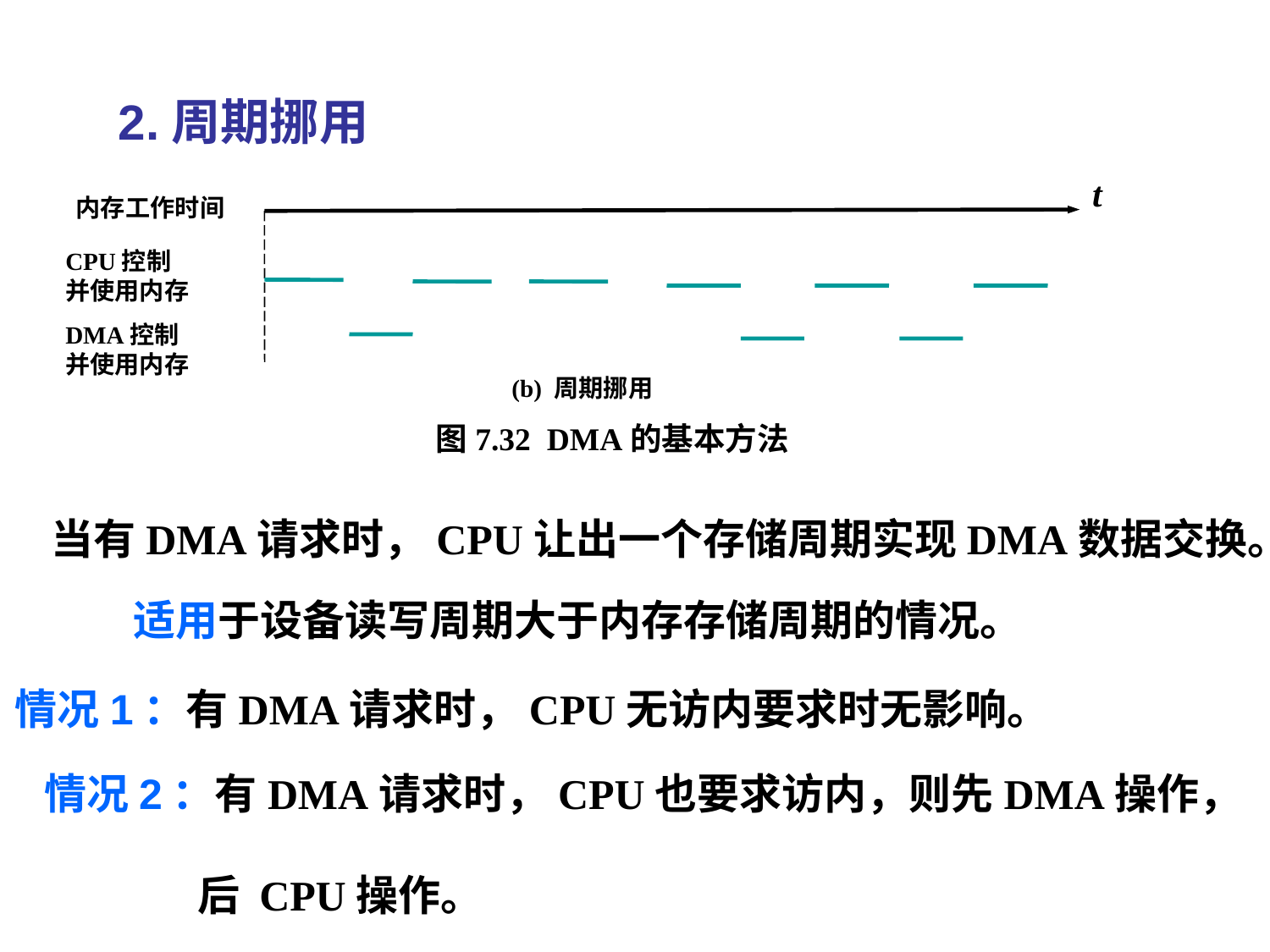

2.周期挪用
t
内存工作时间

CPU控制
并使用内存

DMA控制
并使用内存

(b) 周期挪用
图7.32  DMA的基本方法

适用于设备读写周期大于内存存储周期的情况。

当有DMA请求时，CPU让出一个存储周期实现DMA数据交换。
情况1：有DMA请求时，CPU无访内要求时无影响。
情况2：有DMA请求时，CPU也要求访内，则先DMA操作，
               后 CPU操作。